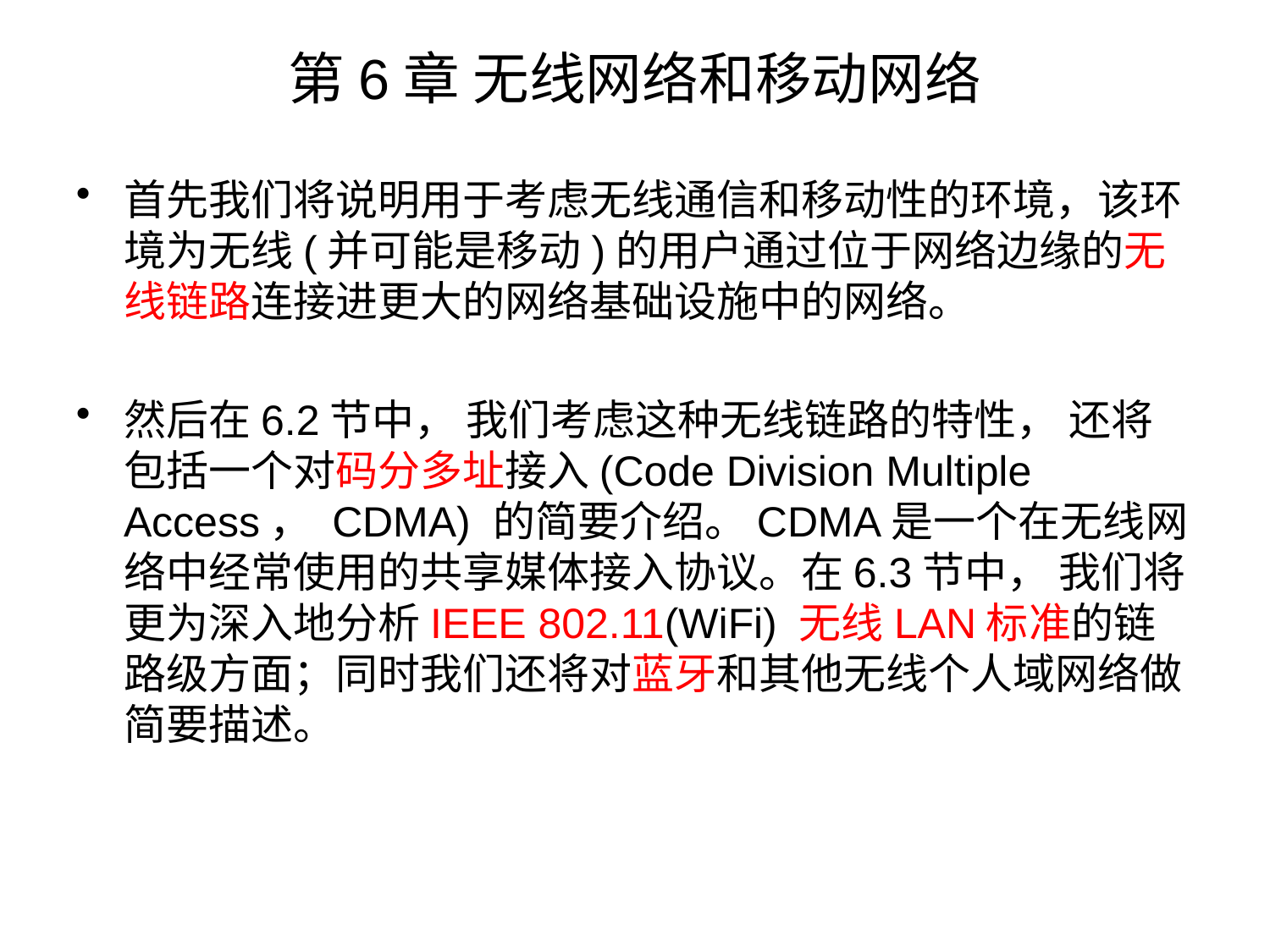

# 第6章 无线网络和移动网络
首先我们将说明用于考虑无线通信和移动性的环境，该环境为无线(并可能是移动)的用户通过位于网络边缘的无线链路连接进更大的网络基础设施中的网络。

然后在6.2节中， 我们考虑这种无线链路的特性， 还将包括一个对码分多址接入(Code Division Multiple Access， CDMA) 的简要介绍。CDMA是一个在无线网络中经常使用的共享媒体接入协议。在6.3节中， 我们将更为深入地分析IEEE 802.11(WiFi) 无线LAN标准的链路级方面；同时我们还将对蓝牙和其他无线个人域网络做简要描述。